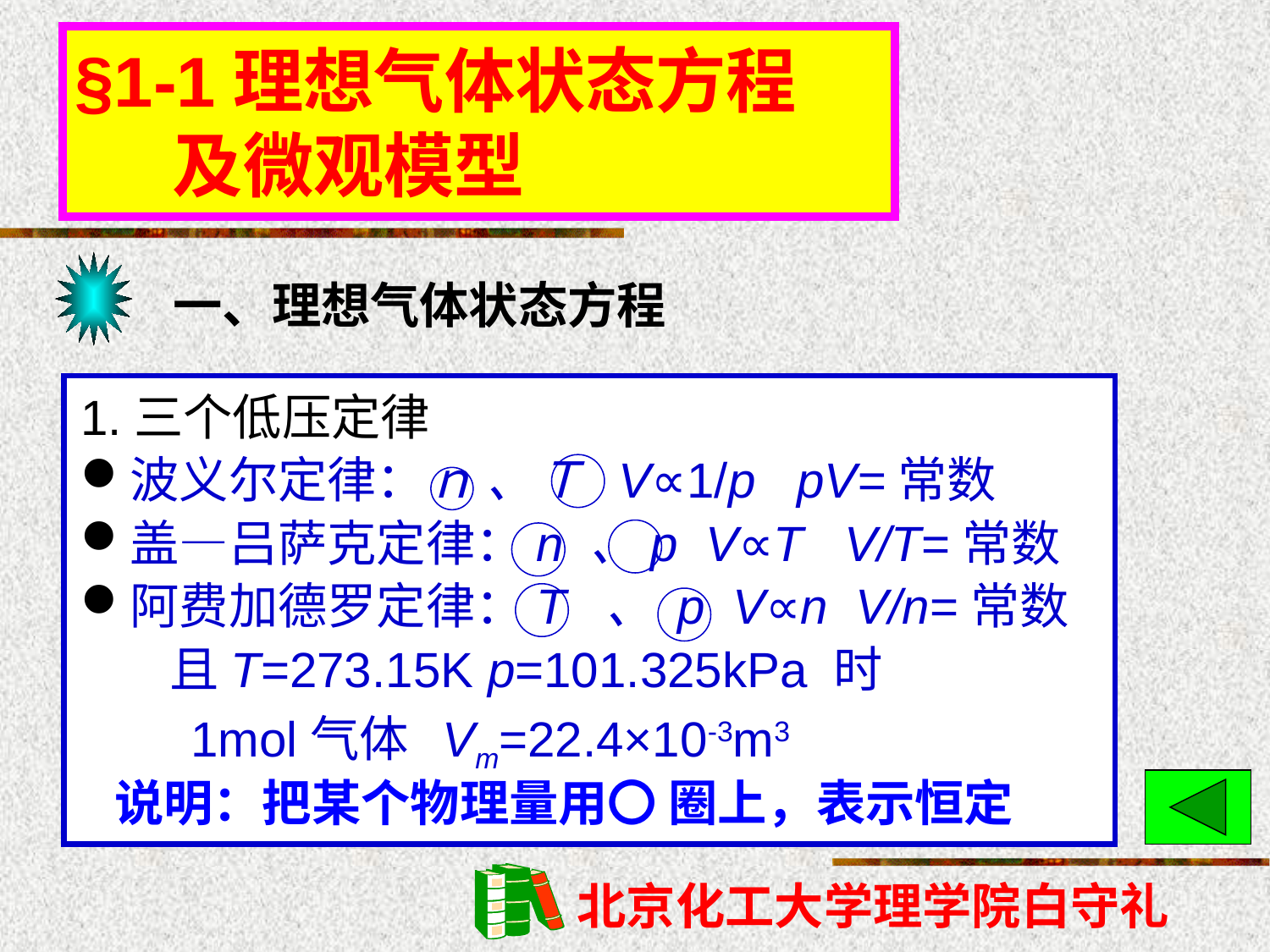

§1-1理想气体状态方程
     及微观模型

一、理想气体状态方程

1.三个低压定律
波义尔定律：ｎ 、Ｔ  V∝1/p   pV=常数
盖—吕萨克定律：n 、p  V∝T   V/T=常数
阿费加德罗定律：T  、 p  V∝n  V/n=常数
       且T=273.15K p=101.325kPa 时
        1mol气体  Vm=22.4×10-3m3
  说明：把某个物理量用〇 圈上，表示恒定